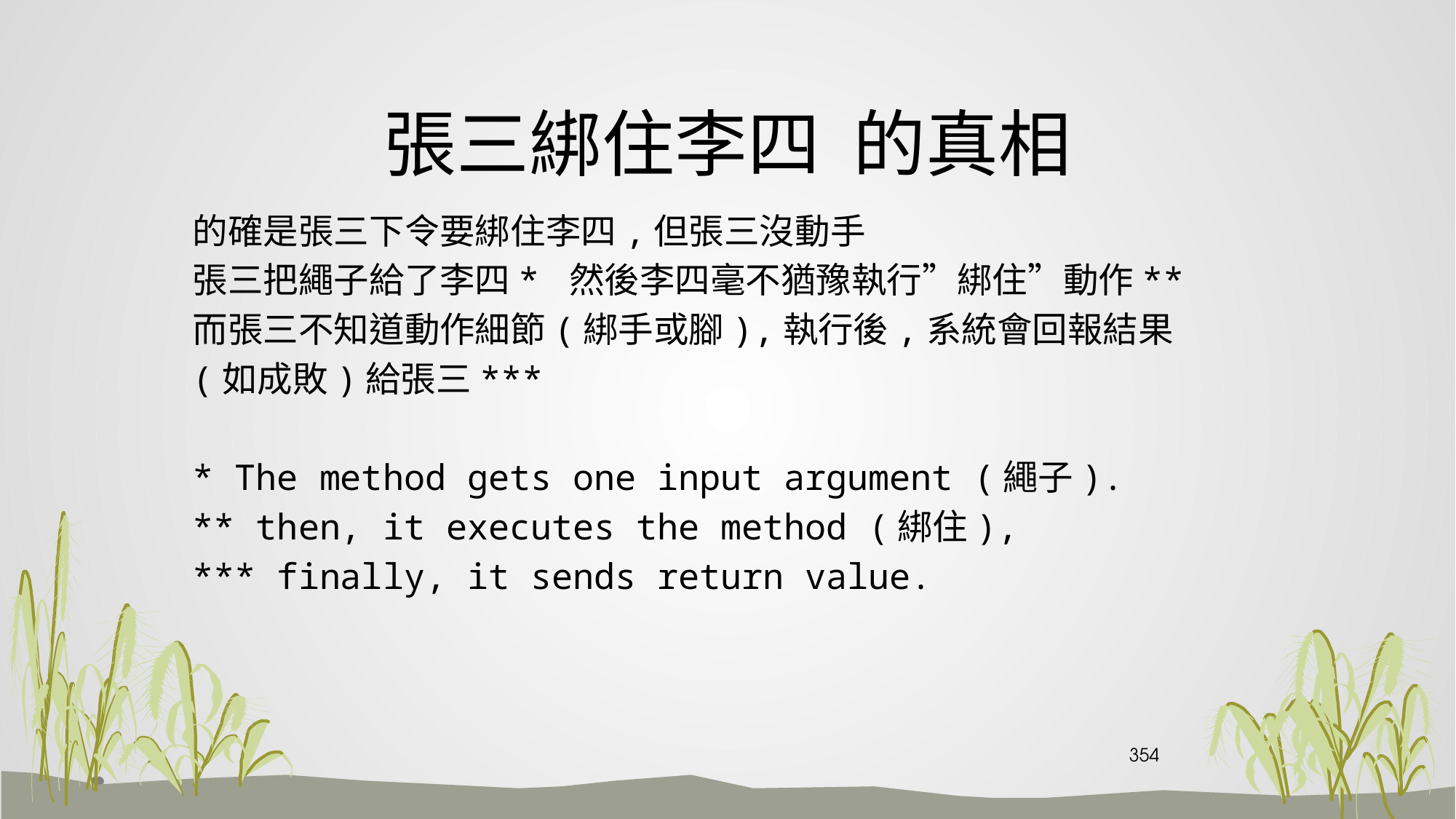

# 張三綁住李四  的真相
的確是張三下令要綁住李四,但張三沒動手
張三把繩子給了李四* 然後李四毫不猶豫執行”綁住”動作**
而張三不知道動作細節(綁手或腳),執行後,系統會回報結果
(如成敗)給張三***

* The method gets one input argument (繩子).
** then, it executes the method (綁住),
*** finally, it sends return value.

354